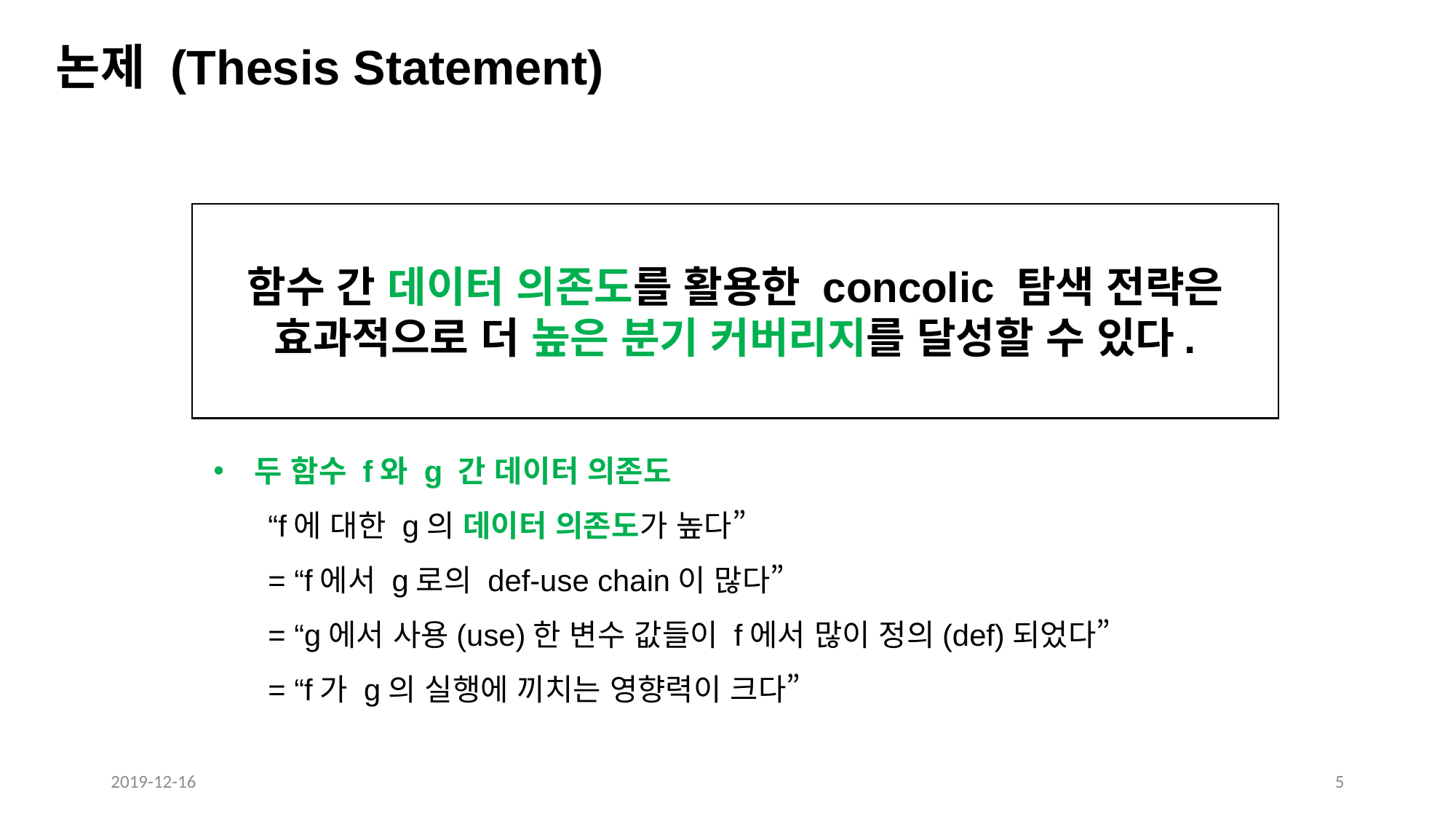

논제 (Thesis Statement)

함수 간 데이터 의존도를 활용한 concolic 탐색 전략은 효과적으로 더 높은 분기 커버리지를 달성할 수 있다.

두 함수 f와 g 간 데이터 의존도
“f에 대한 g의 데이터 의존도가 높다”
= “f에서 g로의 def-use chain이 많다”
= “g에서 사용(use)한 변수 값들이 f에서 많이 정의(def)되었다”
= “f가 g의 실행에 끼치는 영향력이 크다”
2019-12-16
5